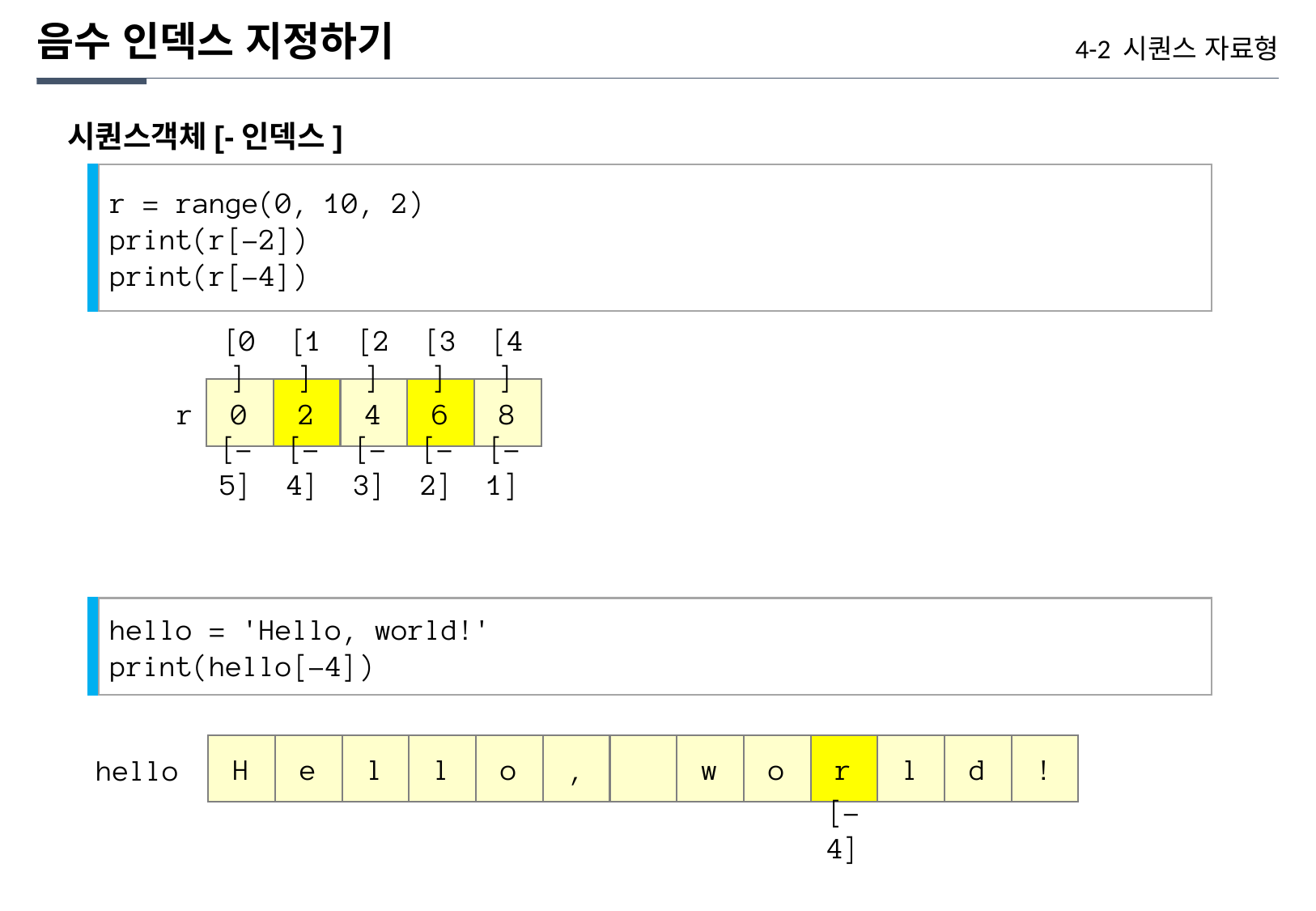

음수 인덱스 지정하기
4-2 시퀀스 자료형
시퀀스객체[-인덱스]

r = range(0, 10, 2)
print(r[-2])
print(r[-4])
[0]
[1]
[2]
[3]
[4]
0
2
4
6
8
r
[-5]
[-4]
[-3]
[-2]
[-1]

hello = 'Hello, world!'
print(hello[-4])
H
e
l
l
o
,

w
o
r
l
d
!
hello
[-4]